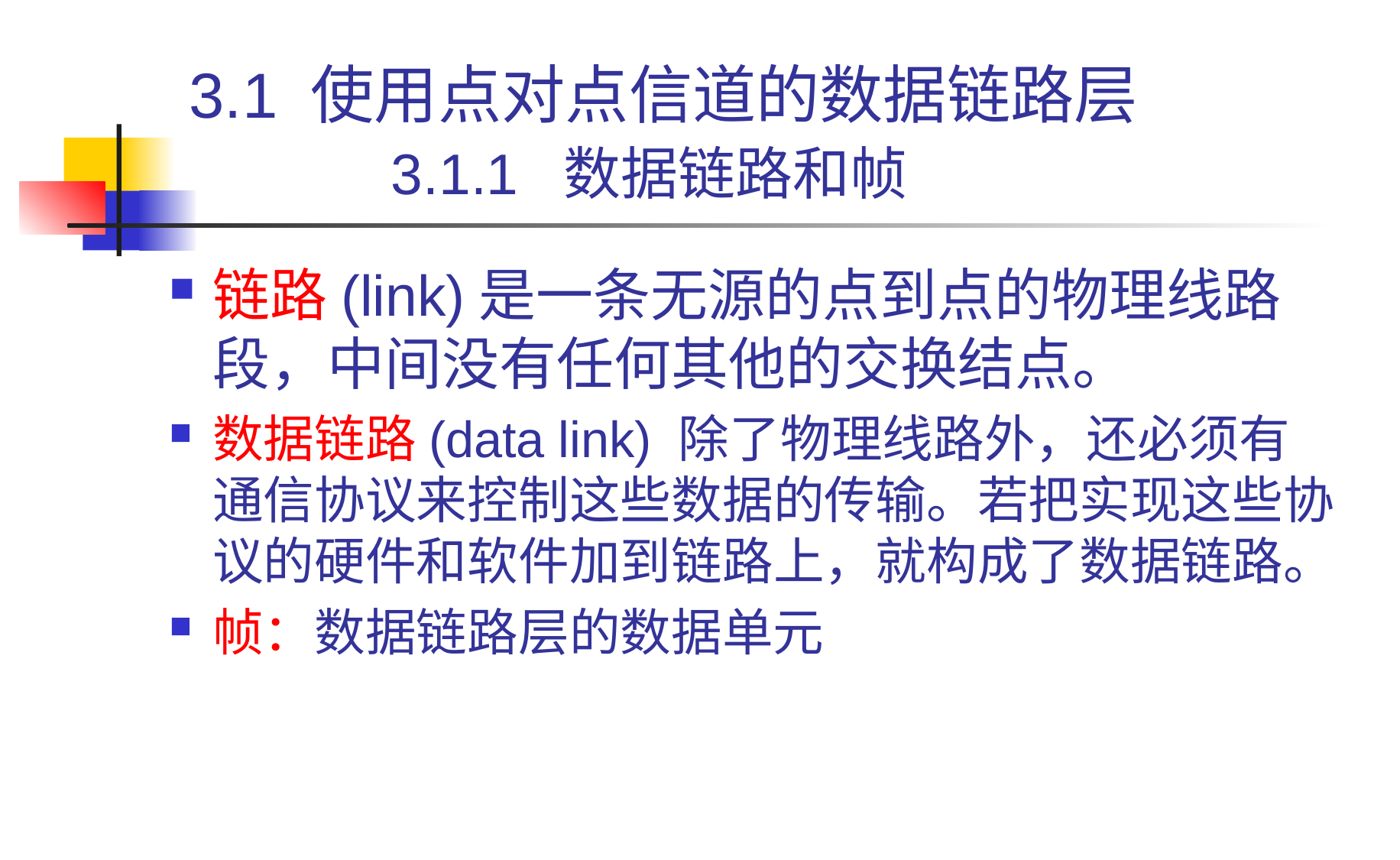

# 3.1 使用点对点信道的数据链路层 3.1.1  数据链路和帧
链路(link)是一条无源的点到点的物理线路段，中间没有任何其他的交换结点。
数据链路(data link) 除了物理线路外，还必须有通信协议来控制这些数据的传输。若把实现这些协议的硬件和软件加到链路上，就构成了数据链路。
帧：数据链路层的数据单元